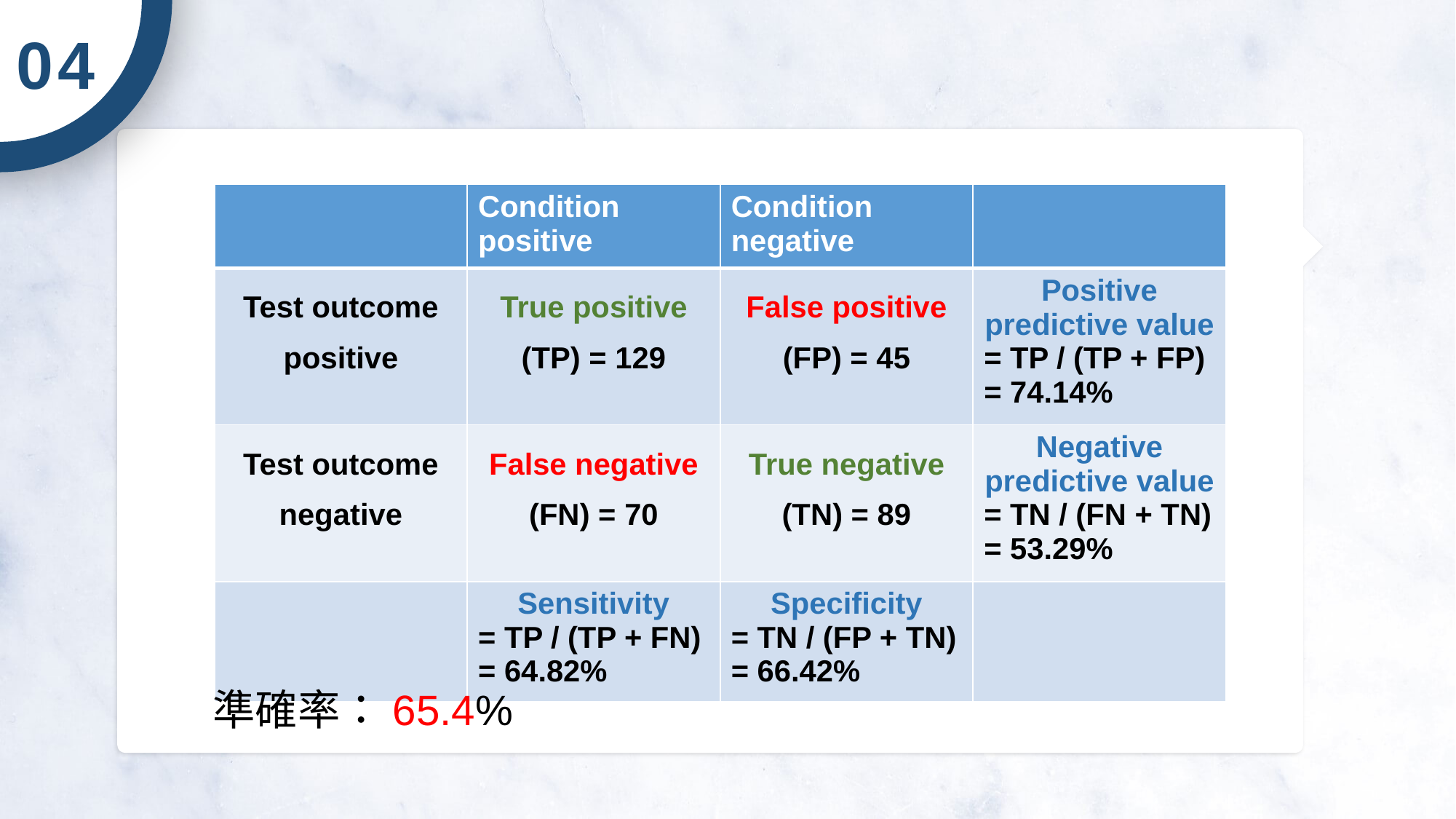

04
準確率：59.7%
|  | Condition positive | Condition negative |  |
| --- | --- | --- | --- |
| Test outcome positive | True positive (TP) = 129 | False positive (FP) = 45 | Positive predictive value = TP / (TP + FP) = 74.14% |
| Test outcome negative | False negative (FN) = 70 | True negative (TN) = 89 | Negative predictive value = TN / (FN + TN) = 53.29% |
|  | Sensitivity = TP / (TP + FN) = 64.82% | Specificity = TN / (FP + TN) = 66.42% |  |
準確率：65.4%